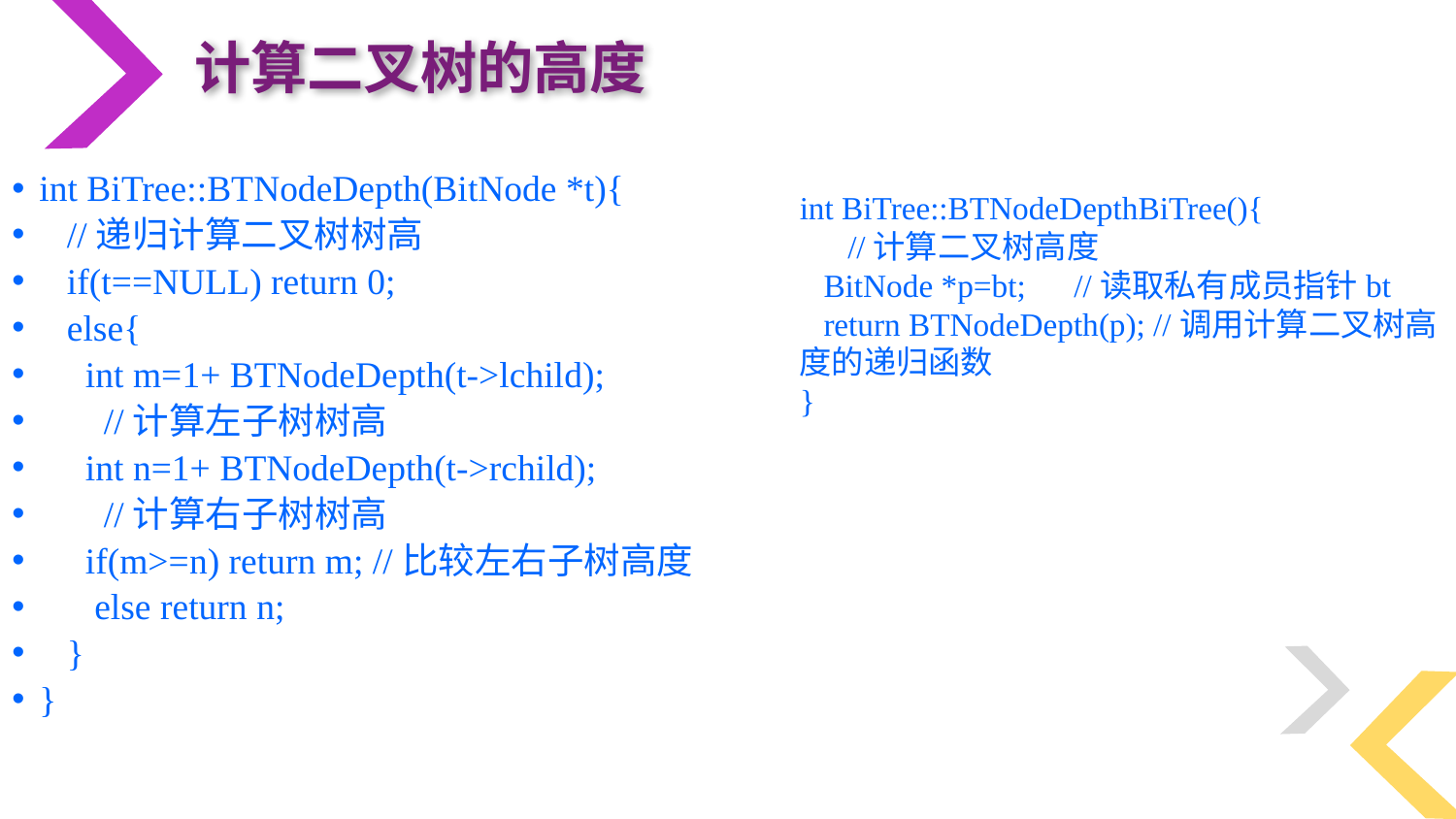

计算二叉树的高度
int BiTree::BTNodeDepth(BitNode *t){
   //递归计算二叉树树高
   if(t==NULL) return 0;
   else{
     int m=1+ BTNodeDepth(t->lchild);
       //计算左子树树高
     int n=1+ BTNodeDepth(t->rchild);
       //计算右子树树高
     if(m>=n) return m; //比较左右子树高度
      else return n;
   }
}

int BiTree::BTNodeDepthBiTree(){
      //计算二叉树高度
   BitNode *p=bt;      //读取私有成员指针bt
   return BTNodeDepth(p); //调用计算二叉树高度的递归函数
}